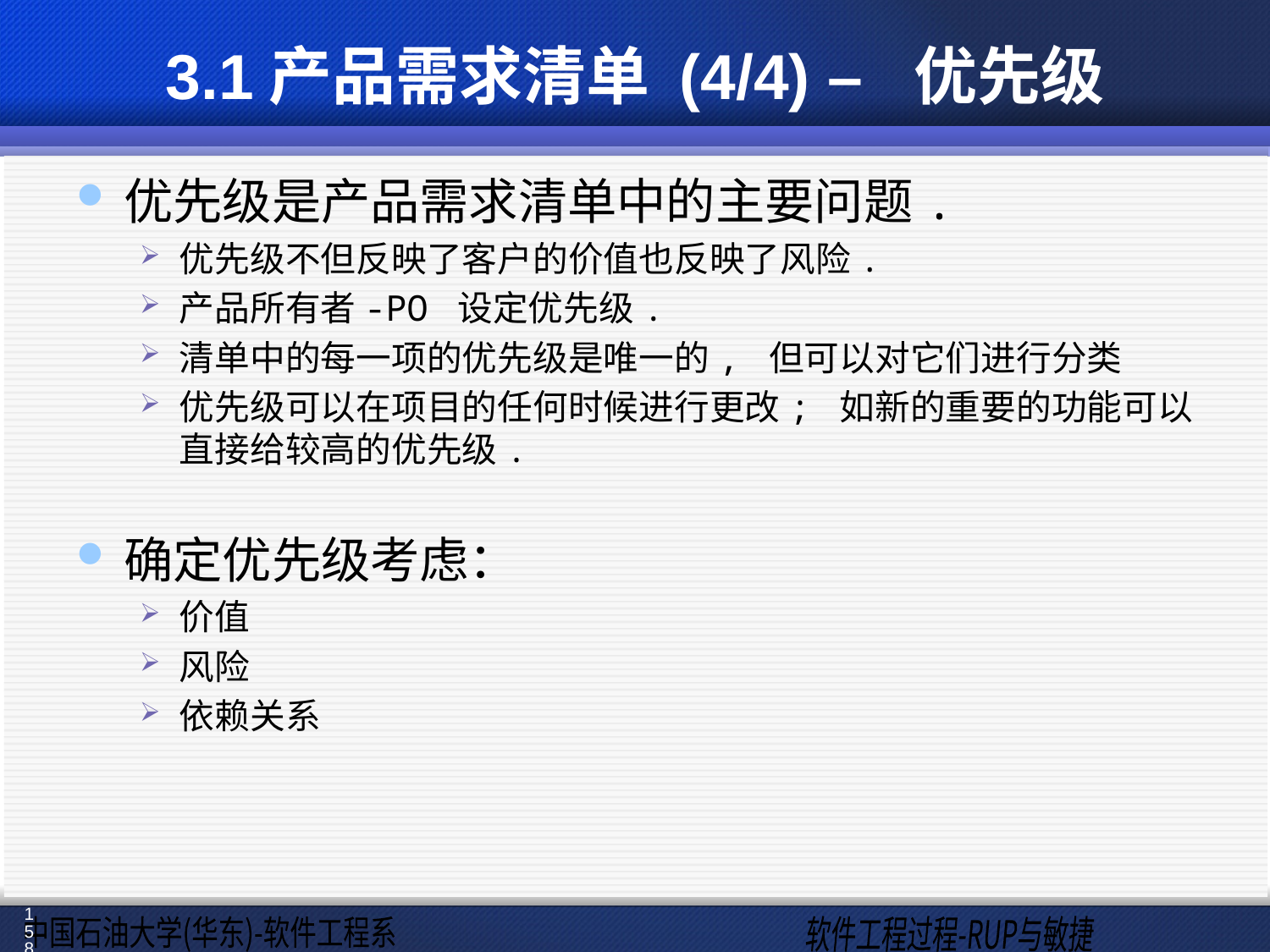

# 3.1产品需求清单 (4/4) –  优先级
优先级是产品需求清单中的主要问题.
优先级不但反映了客户的价值也反映了风险.
产品所有者-PO 设定优先级.
清单中的每一项的优先级是唯一的, 但可以对它们进行分类
优先级可以在项目的任何时候进行更改; 如新的重要的功能可以直接给较高的优先级.

确定优先级考虑：
价值
风险
依赖关系
158